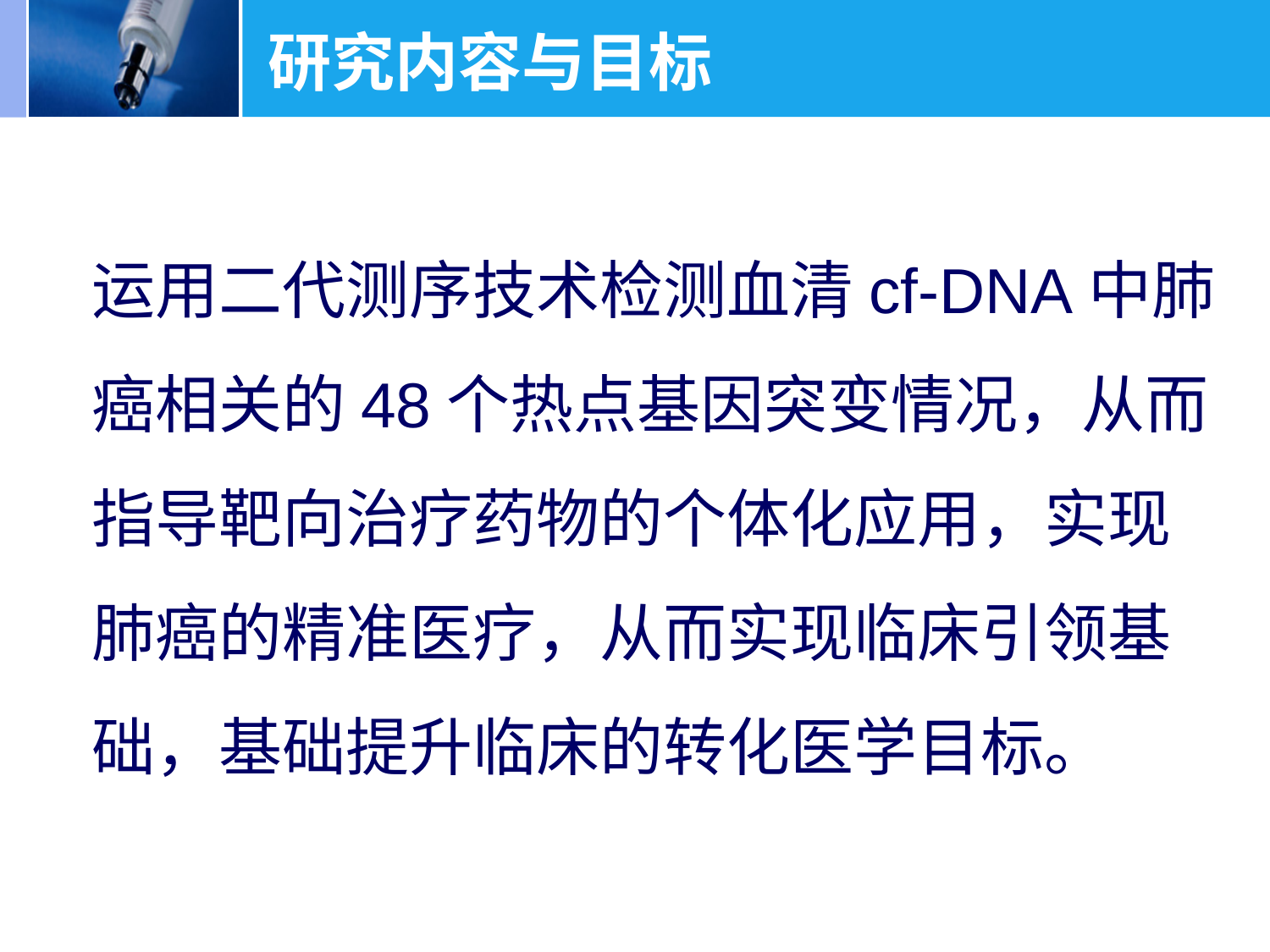

# 研究内容与目标
运用二代测序技术检测血清cf-DNA中肺癌相关的48个热点基因突变情况，从而指导靶向治疗药物的个体化应用，实现肺癌的精准医疗，从而实现临床引领基础，基础提升临床的转化医学目标。